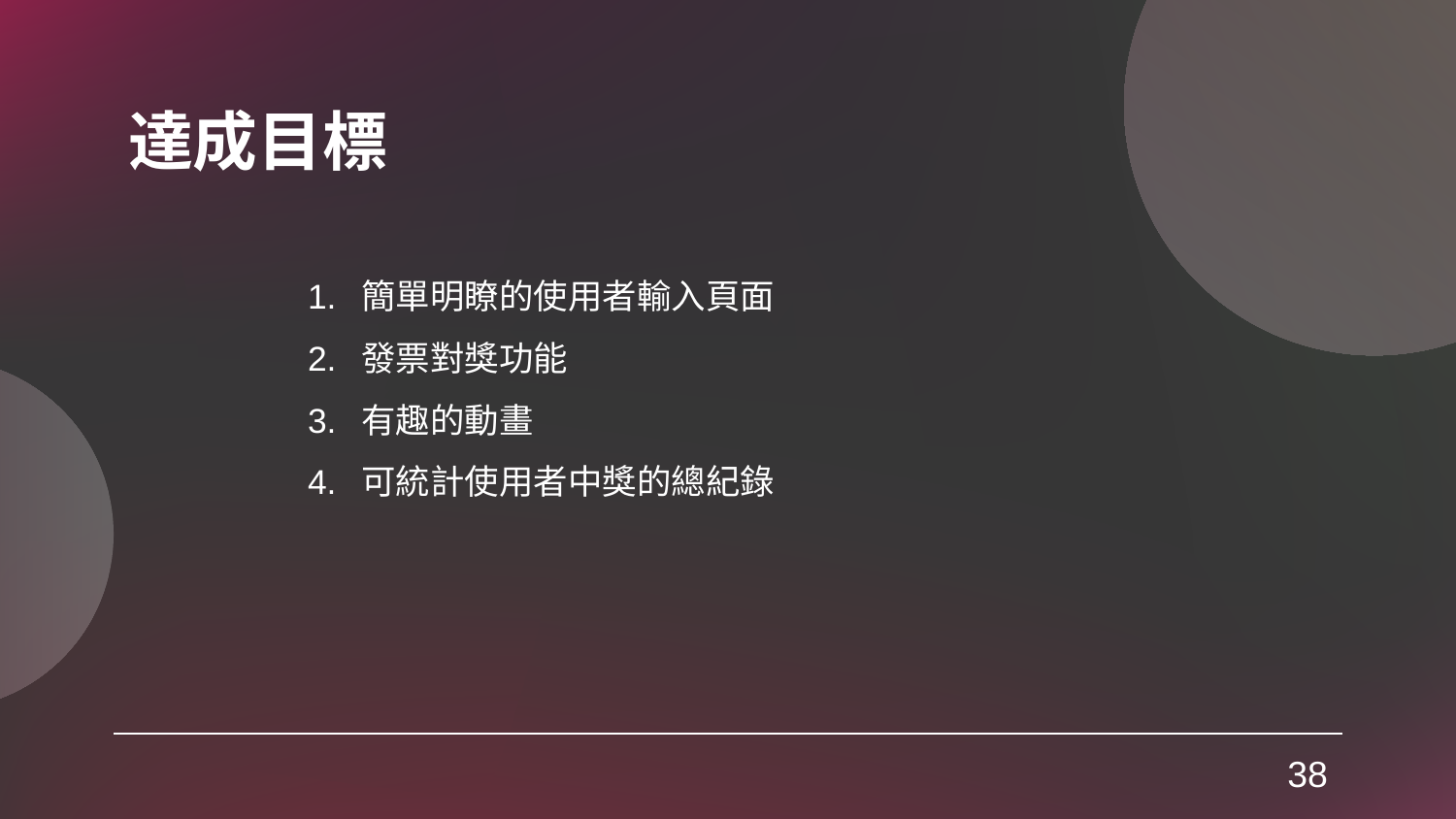

# 達成目標
簡單明瞭的使用者輸入頁面
發票對獎功能
有趣的動畫
可統計使用者中獎的總紀錄

38